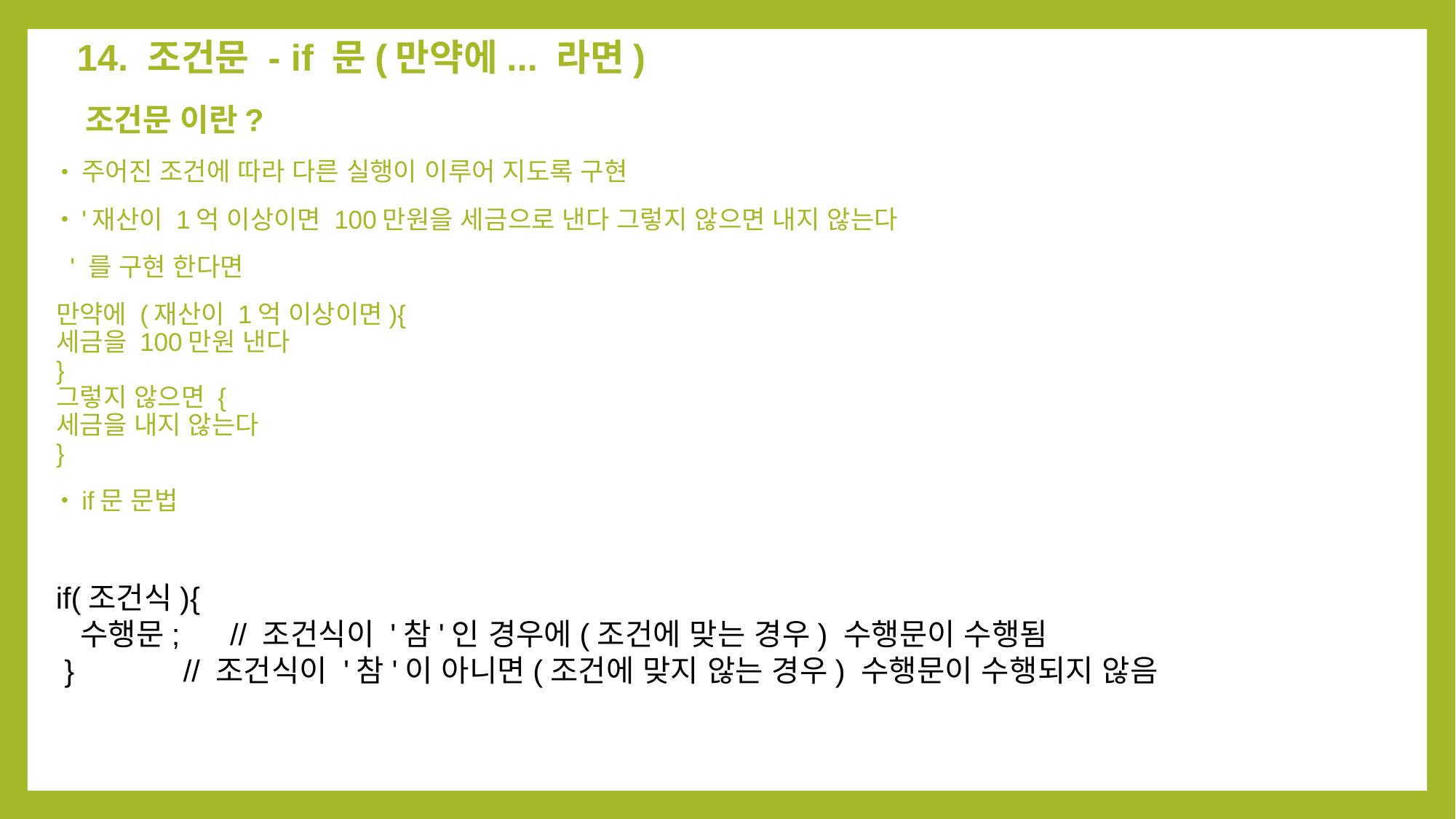

14. 조건문 - if 문(만약에... 라면)
  조건문 이란?
주어진 조건에 따라 다른 실행이 이루어 지도록 구현
'재산이 1억 이상이면 100만원을 세금으로 낸다 그렇지 않으면 내지 않는다
  ' 를 구현 한다면
만약에 (재산이 1억 이상이면){
세금을 100만원 낸다
}
그렇지 않으면 {
세금을 내지 않는다
}
if문 문법
if(조건식){
  수행문;      // 조건식이 '참'인 경우에(조건에 맞는 경우) 수행문이 수행됨
 }             // 조건식이 '참'이 아니면(조건에 맞지 않는 경우) 수행문이 수행되지 않음